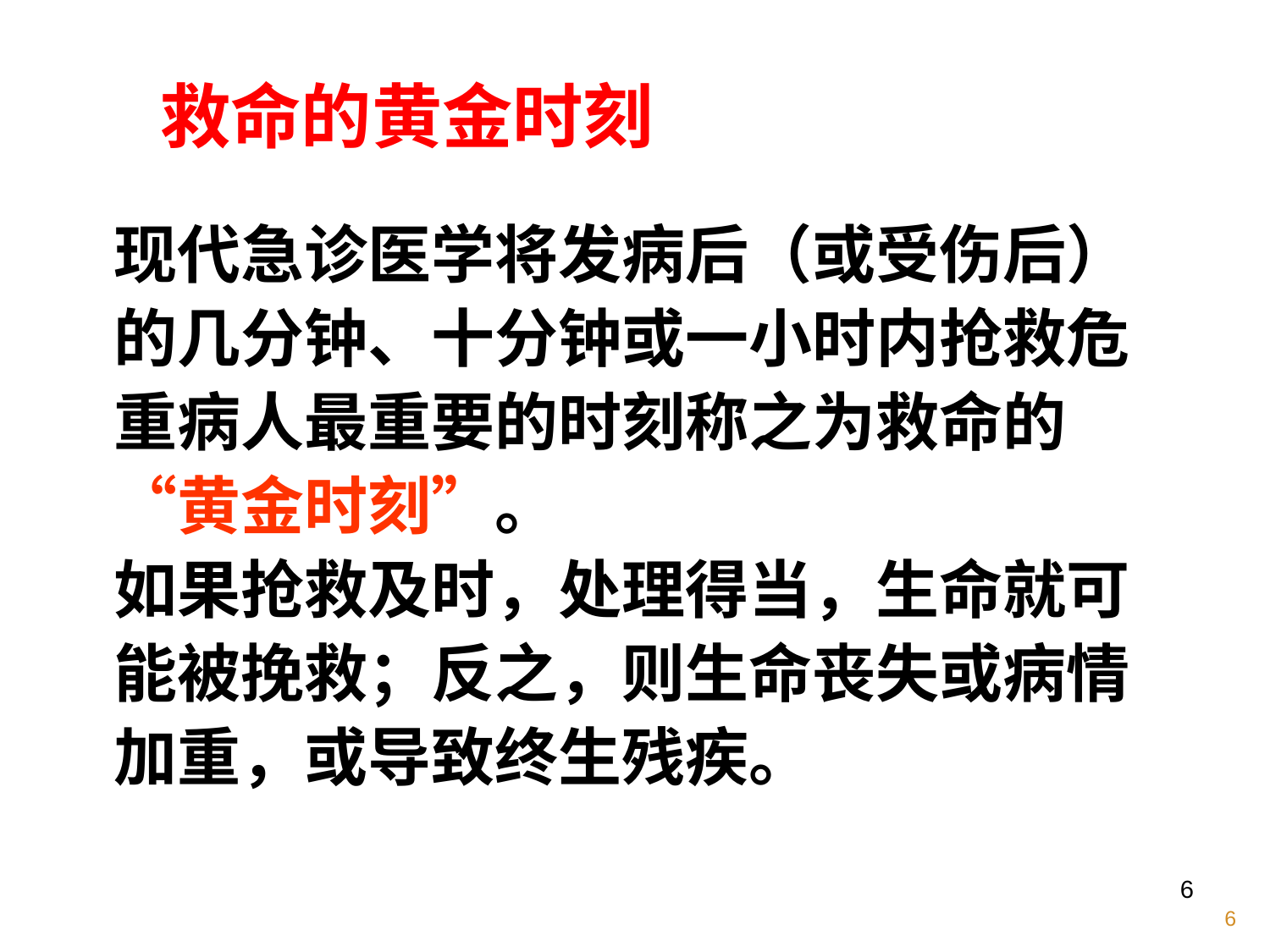

救命的黄金时刻
现代急诊医学将发病后（或受伤后）的几分钟、十分钟或一小时内抢救危重病人最重要的时刻称之为救命的“黄金时刻”。
如果抢救及时，处理得当，生命就可能被挽救；反之，则生命丧失或病情加重，或导致终生残疾。
6
6